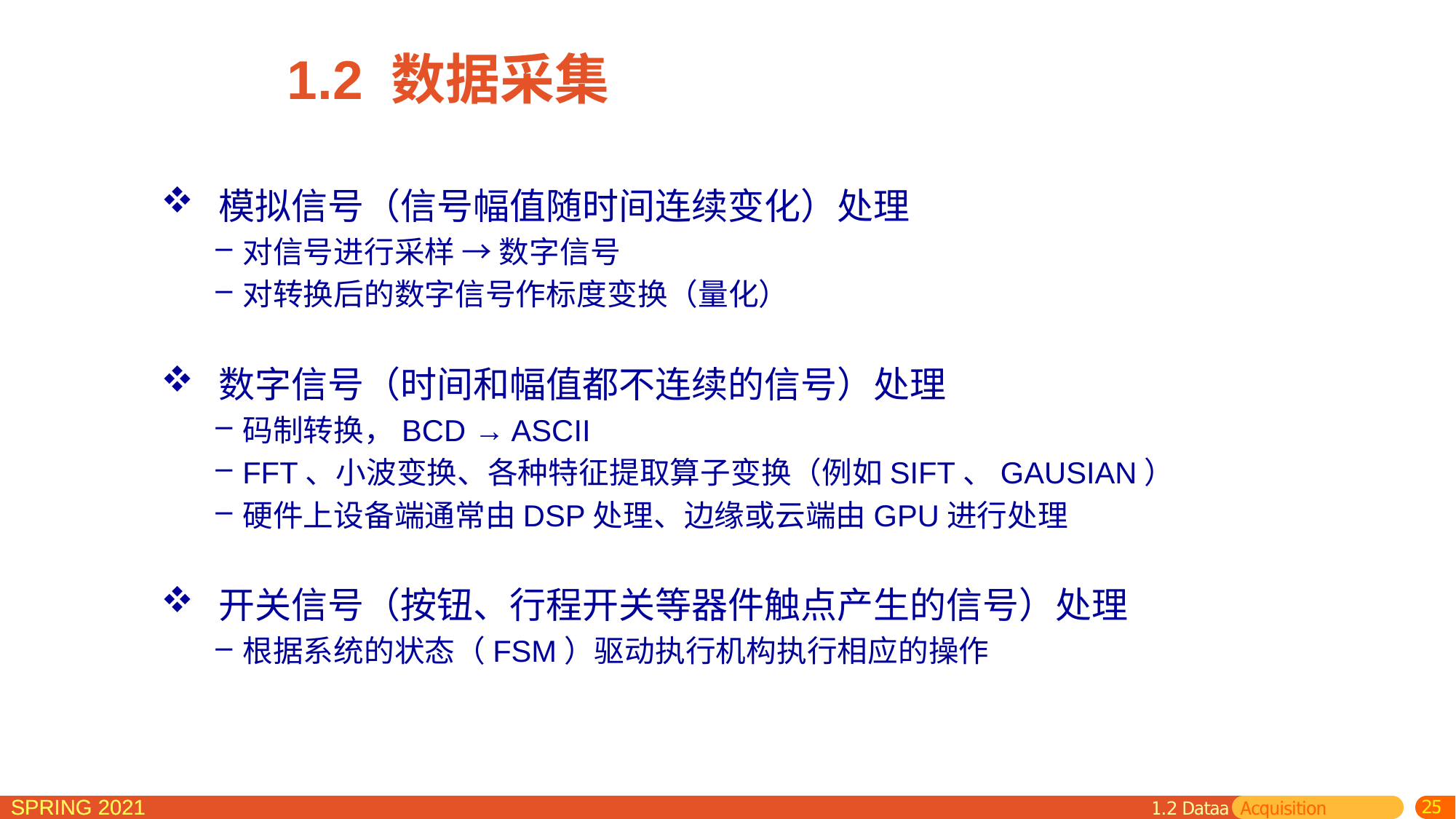

1.2 数据采集
 模拟信号（信号幅值随时间连续变化）处理
对信号进行采样 → 数字信号
对转换后的数字信号作标度变换（量化）

 数字信号（时间和幅值都不连续的信号）处理
码制转换，BCD → ASCII
FFT、小波变换、各种特征提取算子变换（例如SIFT、GAUSIAN）
硬件上设备端通常由DSP处理、边缘或云端由GPU进行处理

 开关信号（按钮、行程开关等器件触点产生的信号）处理
根据系统的状态（FSM）驱动执行机构执行相应的操作

1.2 Dataa  Acquisition
25